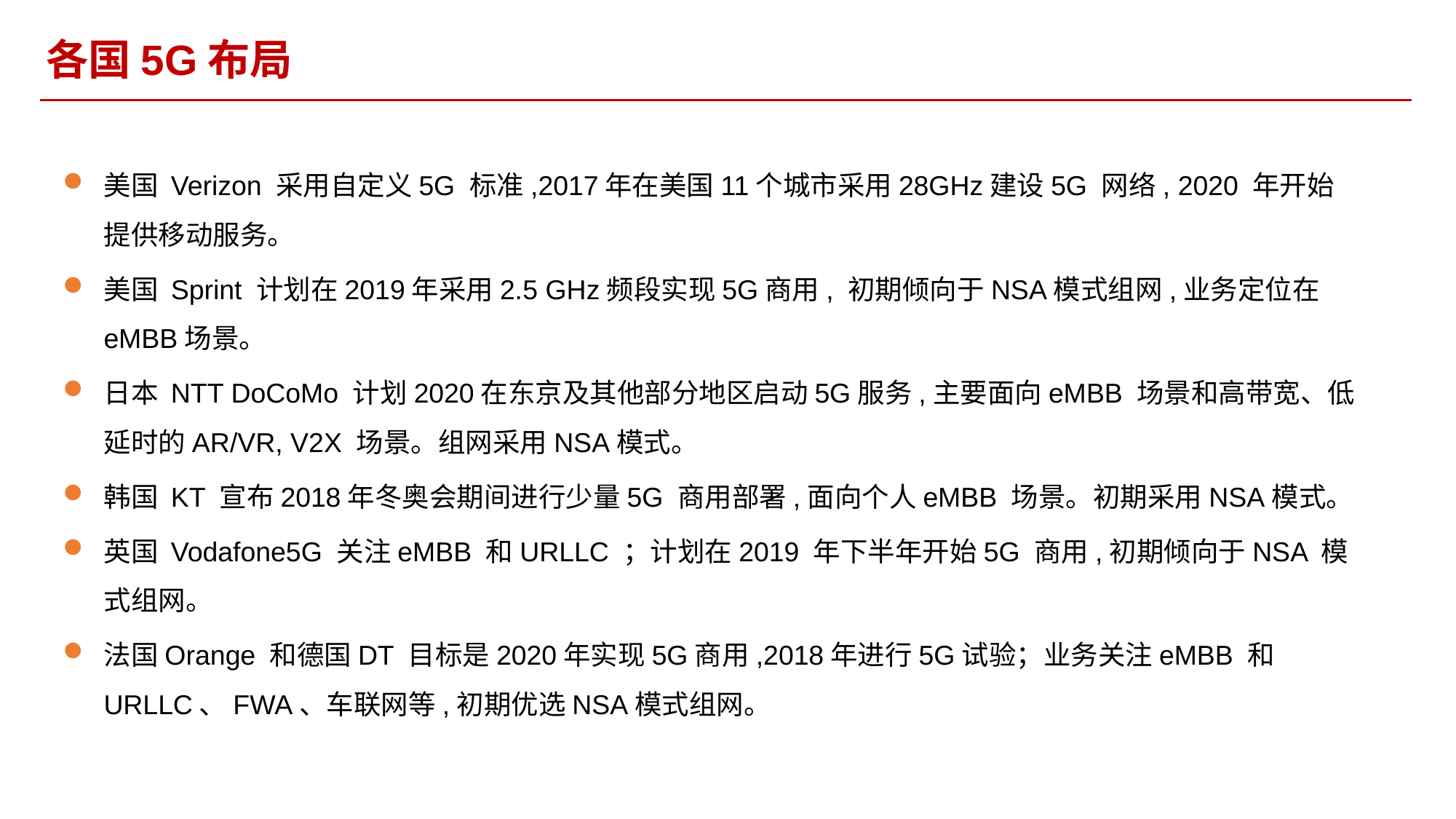

各国5G布局
美国 Verizon 采用自定义5G 标准,2017年在美国11个城市采用28GHz建设5G 网络, 2020 年开始提供移动服务。
美国 Sprint 计划在2019年采用2.5 GHz频段实现5G商用, 初期倾向于NSA模式组网,业务定位在eMBB场景。
日本 NTT DoCoMo 计划2020在东京及其他部分地区启动5G服务,主要面向eMBB 场景和高带宽、低延时的AR/VR, V2X 场景。组网采用NSA模式。
韩国 KT 宣布2018年冬奥会期间进行少量5G 商用部署,面向个人eMBB 场景。初期采用NSA模式。
英国 Vodafone5G 关注eMBB 和URLLC ；计划在2019 年下半年开始5G 商用,初期倾向于NSA 模式组网。
法国Orange 和德国DT 目标是2020年实现5G商用,2018年进行5G试验；业务关注eMBB 和URLLC、FWA、车联网等,初期优选NSA模式组网。